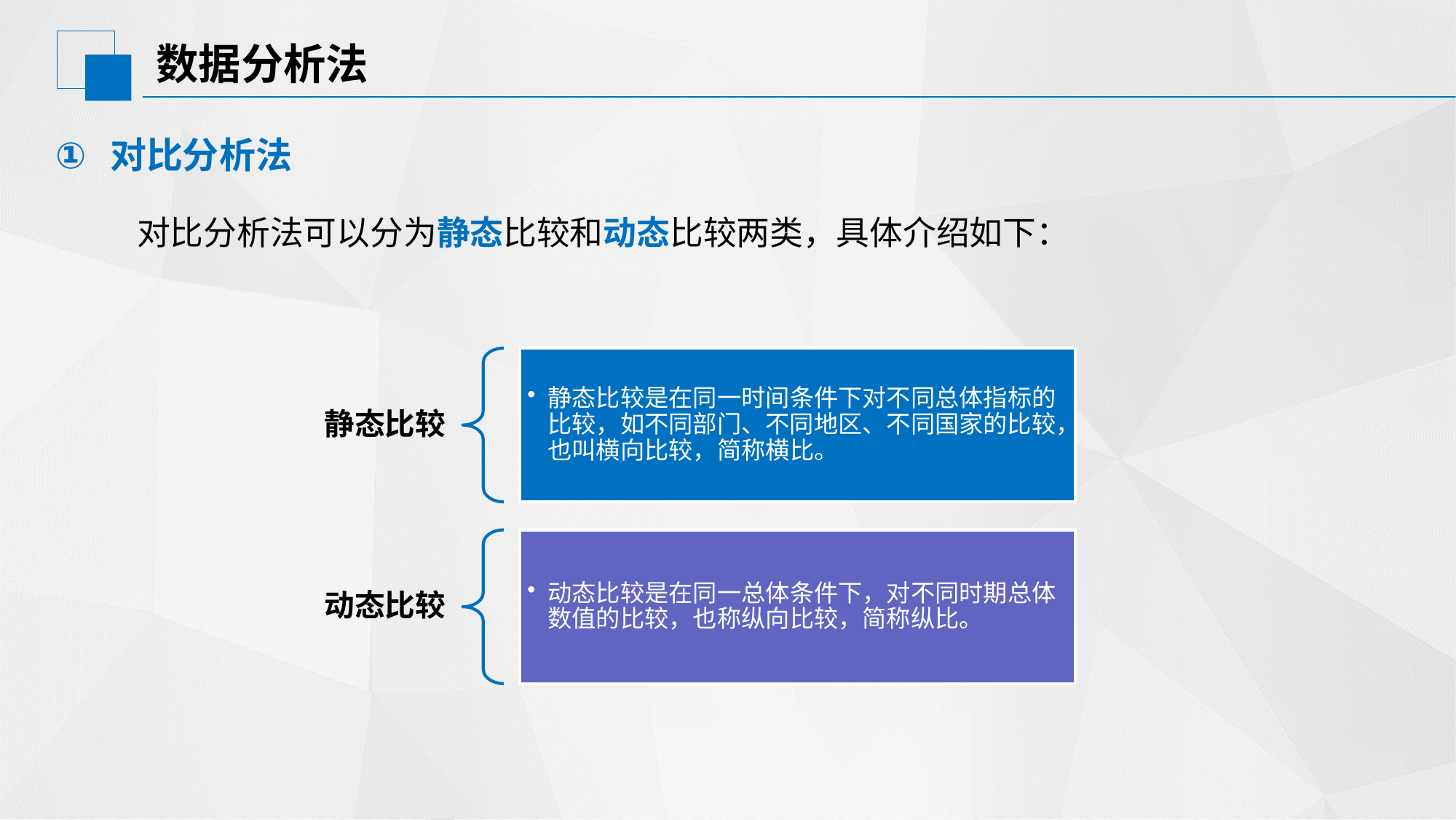

# 数据分析法
对比分析法
对比分析法可以分为静态比较和动态比较两类，具体介绍如下：
静态比较
静态比较是在同一时间条件下对不同总体指标的比较，如不同部门、不同地区、不同国家的比较，也叫横向比较，简称横比。
动态比较
动态比较是在同一总体条件下，对不同时期总体数值的比较，也称纵向比较，简称纵比。